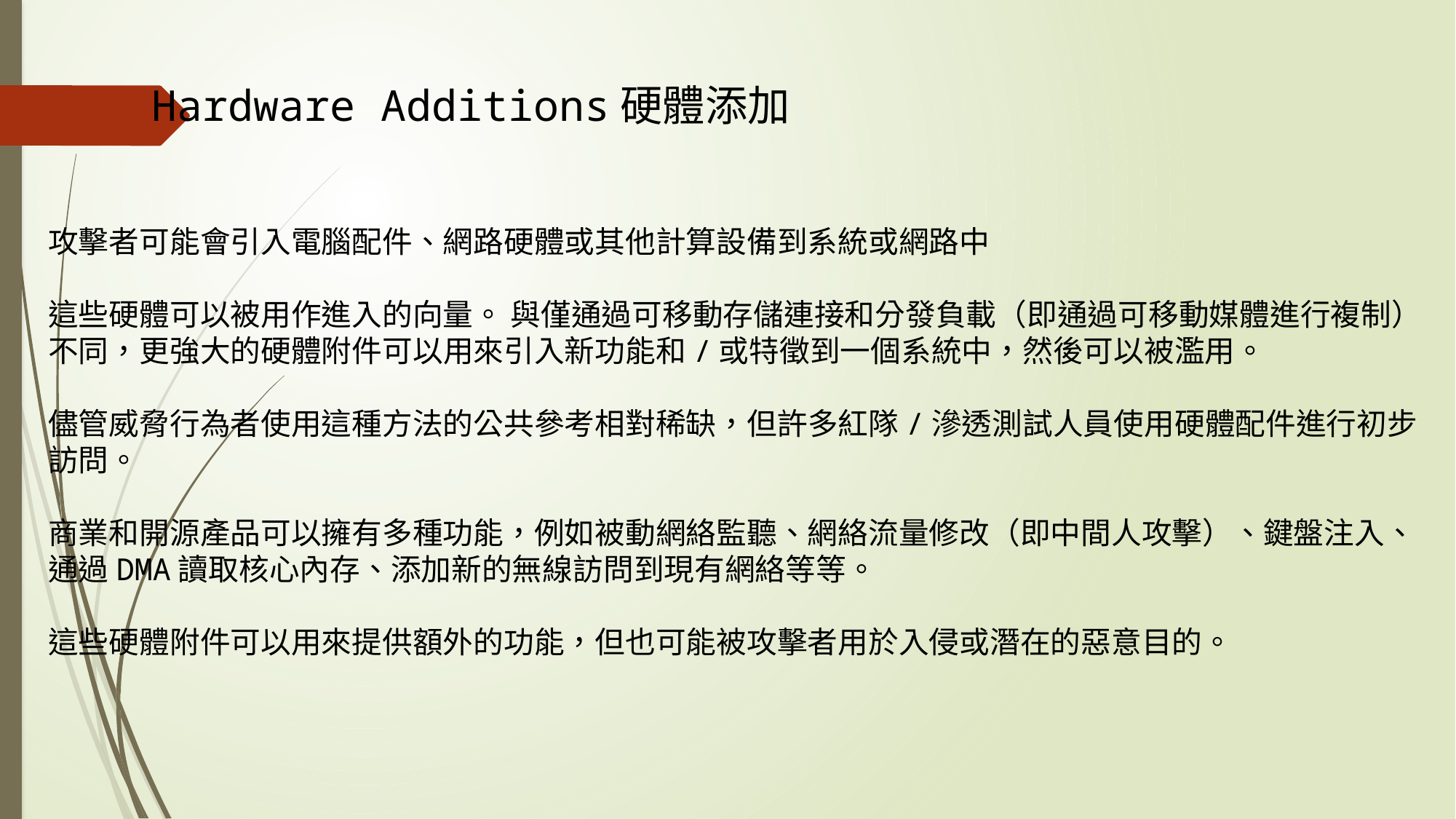

Hardware Additions硬體添加
攻擊者可能會引入電腦配件、網路硬體或其他計算設備到系統或網路中

這些硬體可以被用作進入的向量。 與僅通過可移動存儲連接和分發負載（即通過可移動媒體進行複制）不同，更強大的硬體附件可以用來引入新功能和/或特徵到一個系統中，然後可以被濫用。

儘管威脅行為者使用這種方法的公共參考相對稀缺，但許多紅隊/滲透測試人員使用硬體配件進行初步訪問。

商業和開源產品可以擁有多種功能，例如被動網絡監聽、網絡流量修改（即中間人攻擊）、鍵盤注入、通過DMA讀取核心內存、添加新的無線訪問到現有網絡等等。

這些硬體附件可以用來提供額外的功能，但也可能被攻擊者用於入侵或潛在的惡意目的。